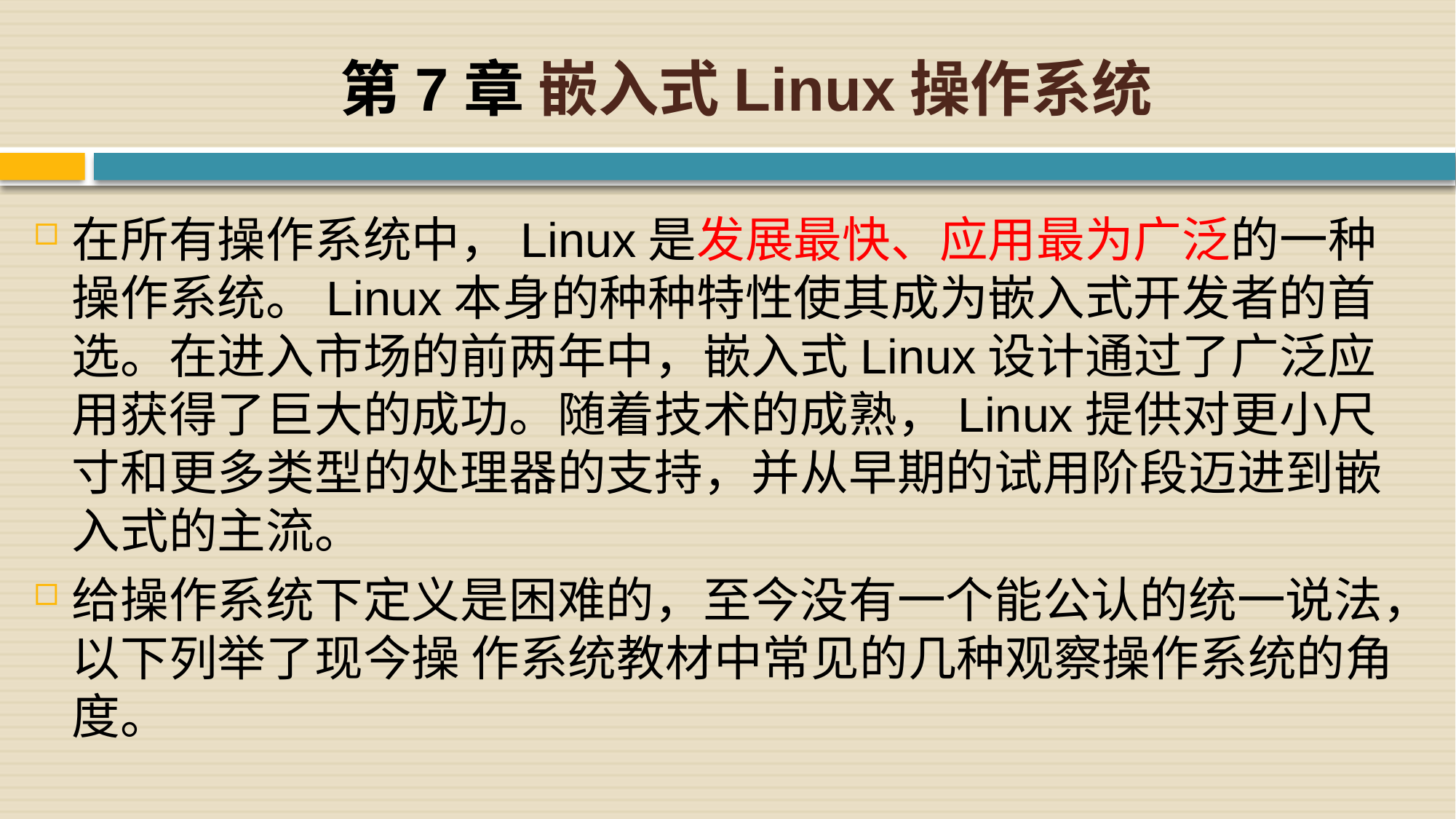

# 第7章 嵌入式Linux操作系统
在所有操作系统中，Linux是发展最快、应用最为广泛的一种操作系统。Linux本身的种种特性使其成为嵌入式开发者的首选。在进入市场的前两年中，嵌入式Linux设计通过了广泛应用获得了巨大的成功。随着技术的成熟，Linux提供对更小尺寸和更多类型的处理器的支持，并从早期的试用阶段迈进到嵌入式的主流。
给操作系统下定义是困难的，至今没有一个能公认的统一说法，以下列举了现今操 作系统教材中常见的几种观察操作系统的角度。